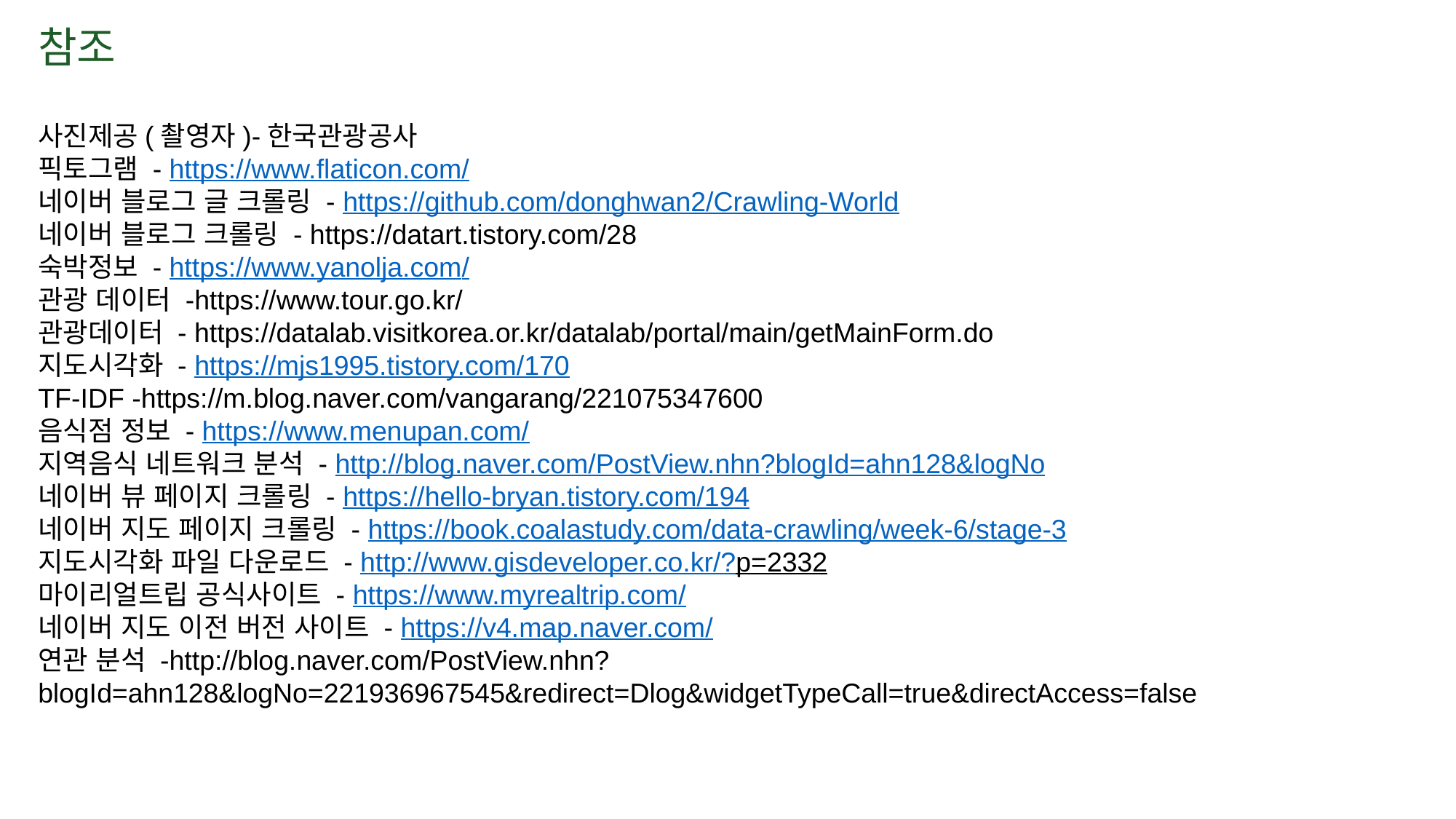

참조
사진제공(촬영자)-한국관광공사
픽토그램 - https://www.flaticon.com/
네이버 블로그 글 크롤링 - https://github.com/donghwan2/Crawling-World
네이버 블로그 크롤링 - https://datart.tistory.com/28
숙박정보 - https://www.yanolja.com/
관광 데이터 -https://www.tour.go.kr/
관광데이터 - https://datalab.visitkorea.or.kr/datalab/portal/main/getMainForm.do
지도시각화 - https://mjs1995.tistory.com/170
TF-IDF -https://m.blog.naver.com/vangarang/221075347600
음식점 정보 - https://www.menupan.com/
지역음식 네트워크 분석 - http://blog.naver.com/PostView.nhn?blogId=ahn128&logNo
네이버 뷰 페이지 크롤링 - https://hello-bryan.tistory.com/194
네이버 지도 페이지 크롤링 - https://book.coalastudy.com/data-crawling/week-6/stage-3
지도시각화 파일 다운로드 - http://www.gisdeveloper.co.kr/?p=2332
마이리얼트립 공식사이트 - https://www.myrealtrip.com/
네이버 지도 이전 버전 사이트 - https://v4.map.naver.com/
연관 분석 -http://blog.naver.com/PostView.nhn?blogId=ahn128&logNo=221936967545&redirect=Dlog&widgetTypeCall=true&directAccess=false